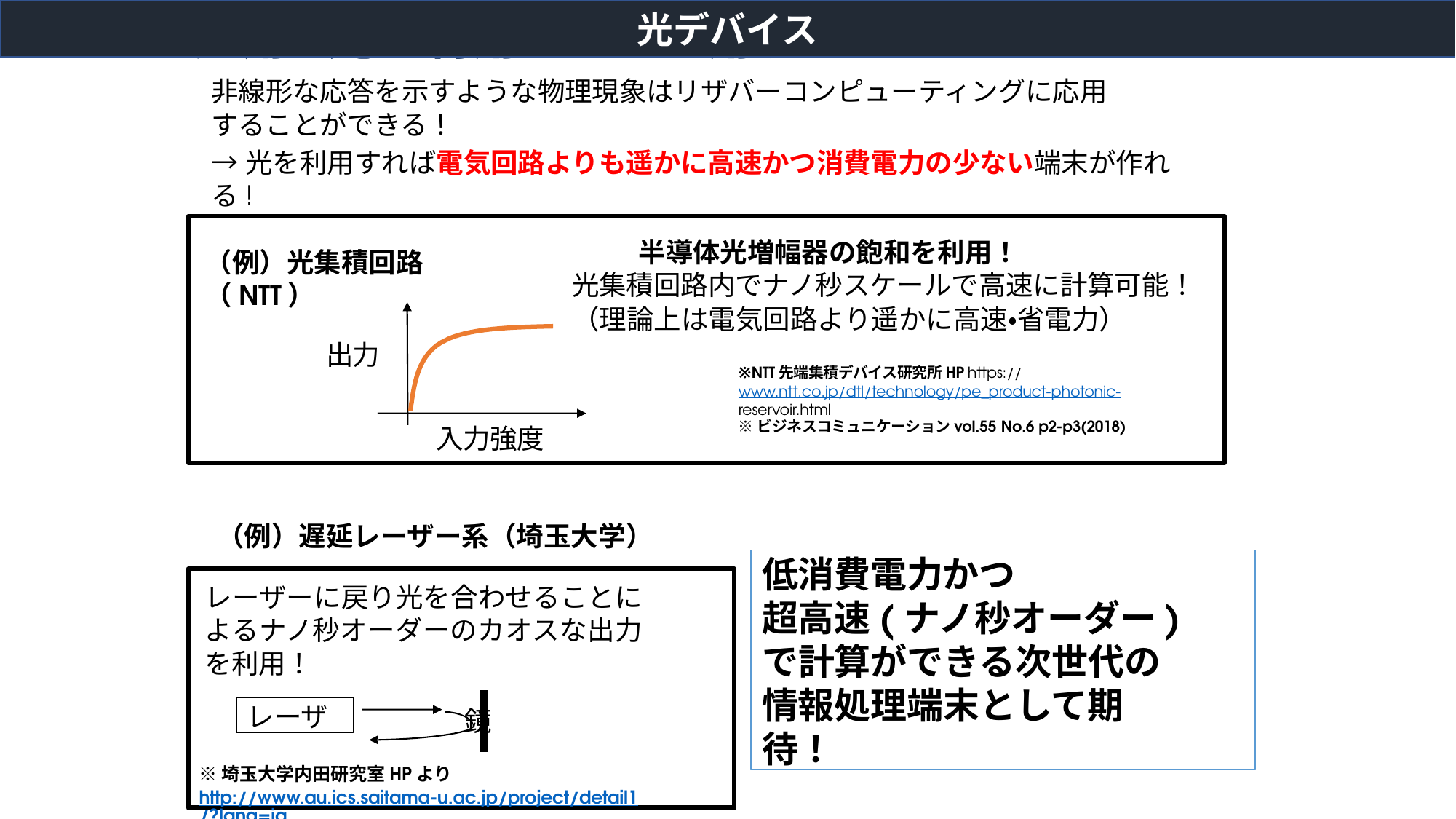

応用:光を利用したRC用デバイス
非線形な応答を示すような物理現象はリザバーコンピューティングに応用することができる！
光デバイス
→光を利用すれば電気回路よりも遥かに高速かつ消費電力の少ない端末が作れる!

半導体光増幅器の飽和を利用！
光集積回路内でナノ秒スケールで高速に計算可能！
（理論上は電気回路より遥かに高速・省電力）
（例）光集積回路（NTT）

出力
※NTT先端集積デバイス研究所HP https://www.ntt.co.jp/dtl/technology/pe_product-photonic- reservoir.html
※ビジネスコミュニケーションvol.55 No.6 p2-p3(2018)
入力強度
（例）遅延レーザー系（埼玉大学）
低消費電力かつ
超高速(ナノ秒オーダー)で計算ができる次世代の
情報処理端末として期待！
レーザーに戻り光を合わせることによるナノ秒オーダーのカオスな出力を利用！
鏡
※埼玉大学内田研究室HPより
http://www.au.ics.saitama-u.ac.jp/project/detail1/?lang=ja

レーザ